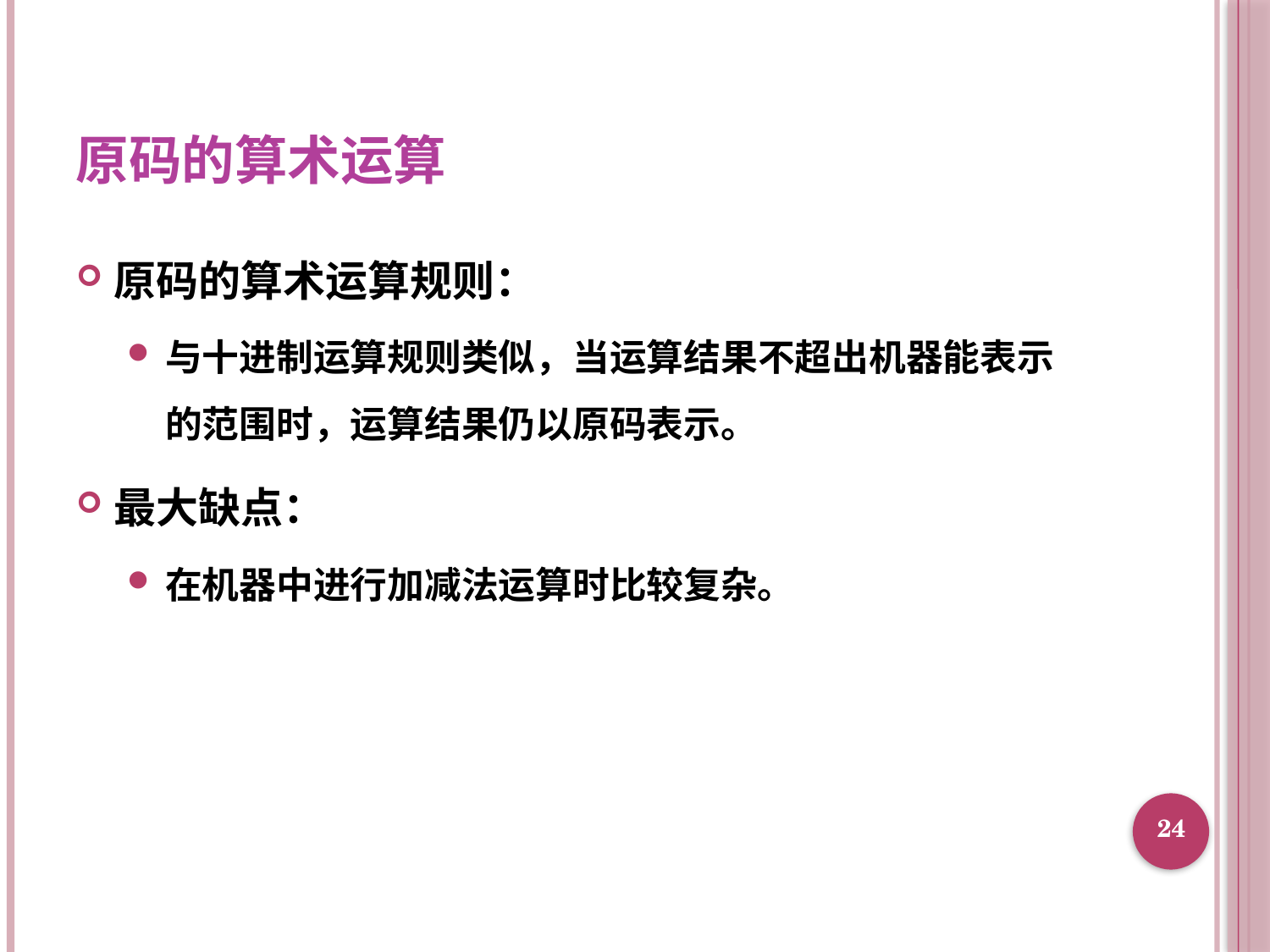

# 原码的算术运算
原码的算术运算规则：
与十进制运算规则类似，当运算结果不超出机器能表示的范围时，运算结果仍以原码表示。
最大缺点：
在机器中进行加减法运算时比较复杂。

24